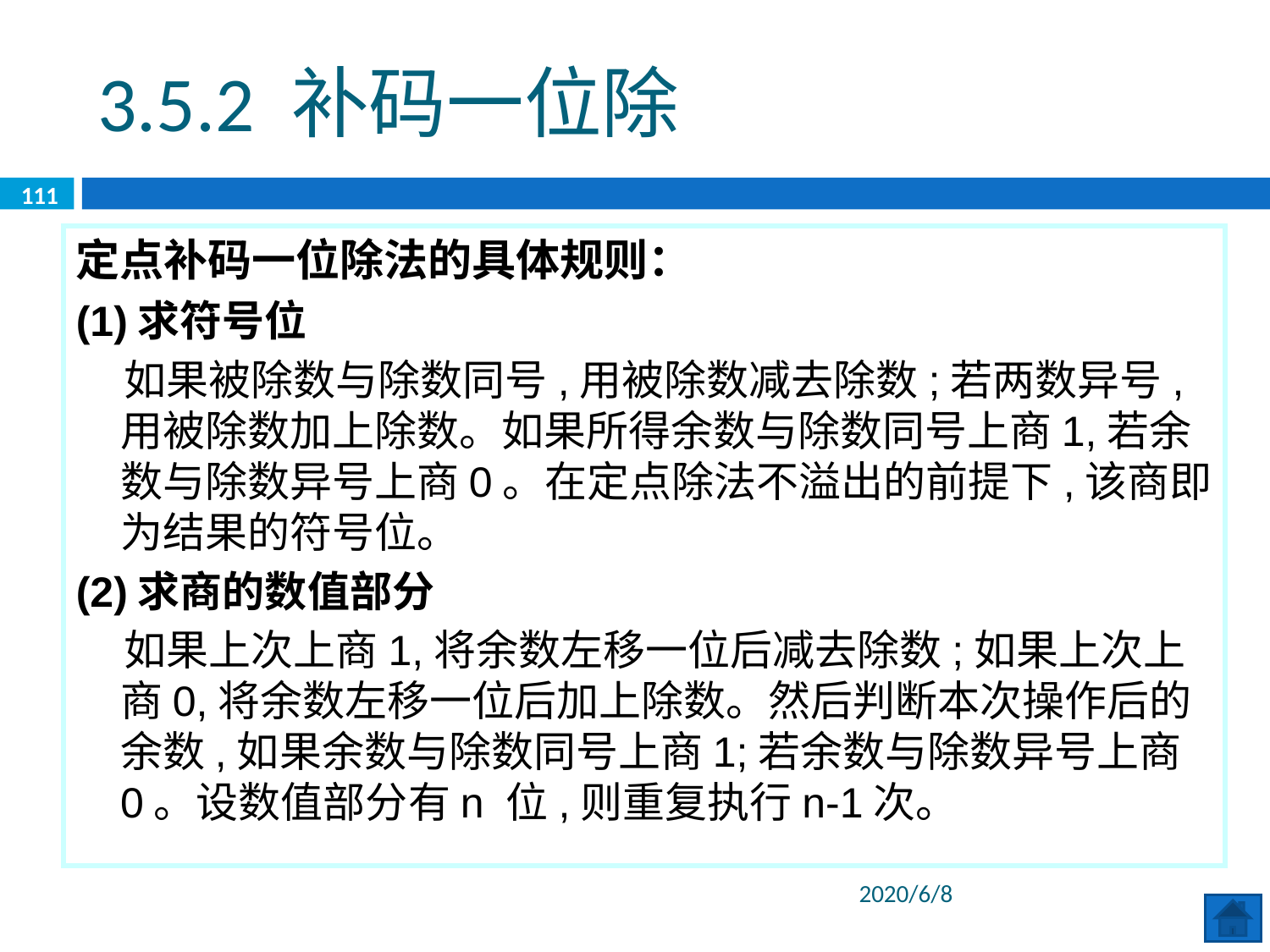

3.5.2 补码一位除
111
定点补码一位除法的具体规则：
(1)求符号位
    如果被除数与除数同号,用被除数减去除数;若两数异号,用被除数加上除数。如果所得余数与除数同号上商1,若余数与除数异号上商0。在定点除法不溢出的前提下,该商即为结果的符号位。
(2)求商的数值部分
    如果上次上商1,将余数左移一位后减去除数;如果上次上商0,将余数左移一位后加上除数。然后判断本次操作后的余数,如果余数与除数同号上商1;若余数与除数异号上商0。设数值部分有n 位,则重复执行n-1次。
2020/6/8